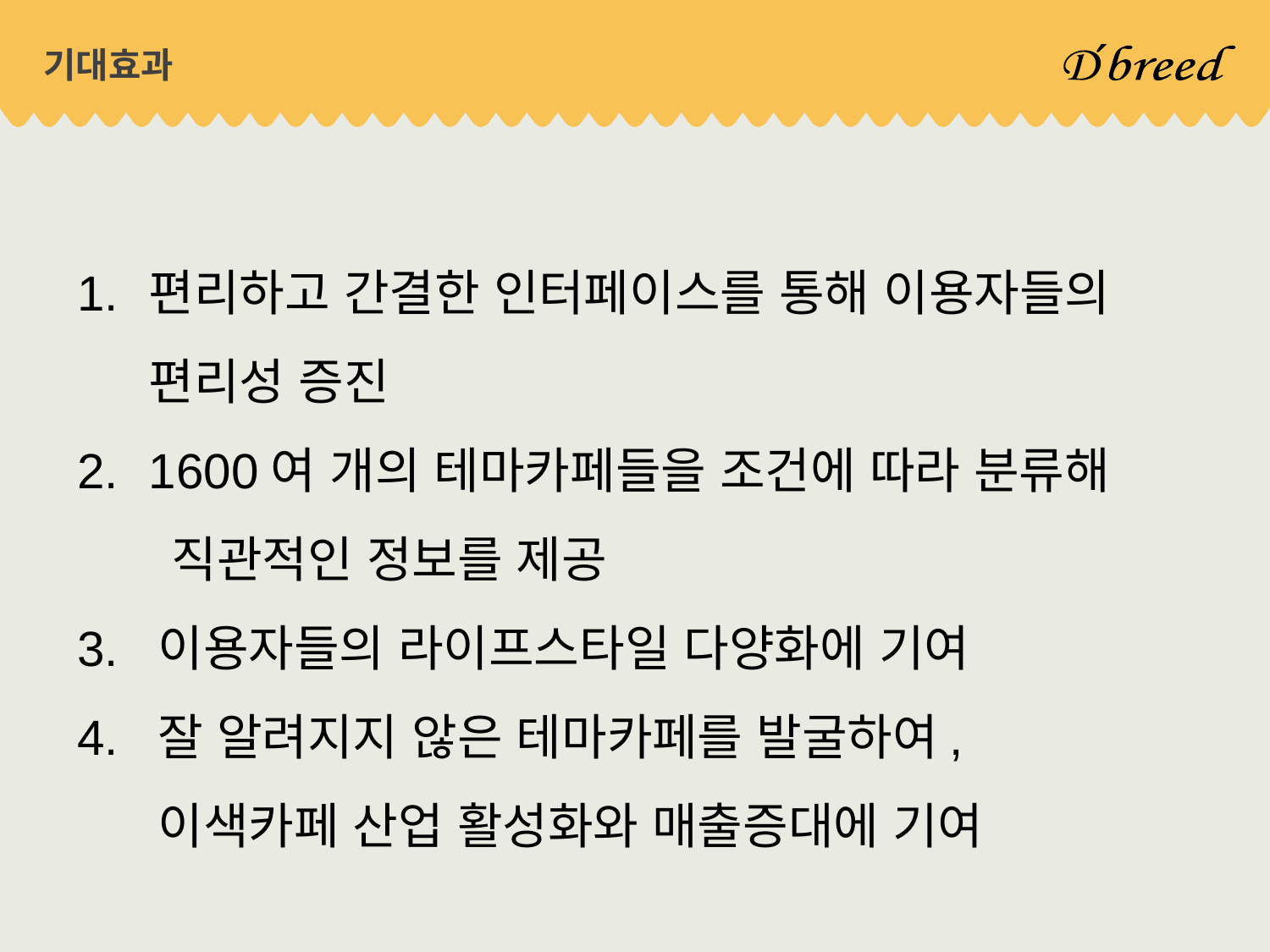

# 기대효과
편리하고 간결한 인터페이스를 통해 이용자들의 편리성 증진
1600여 개의 테마카페들을 조건에 따라 분류해
      직관적인 정보를 제공
3.  이용자들의 라이프스타일 다양화에 기여
4.  잘 알려지지 않은 테마카페를 발굴하여,
     이색카페 산업 활성화와 매출증대에 기여